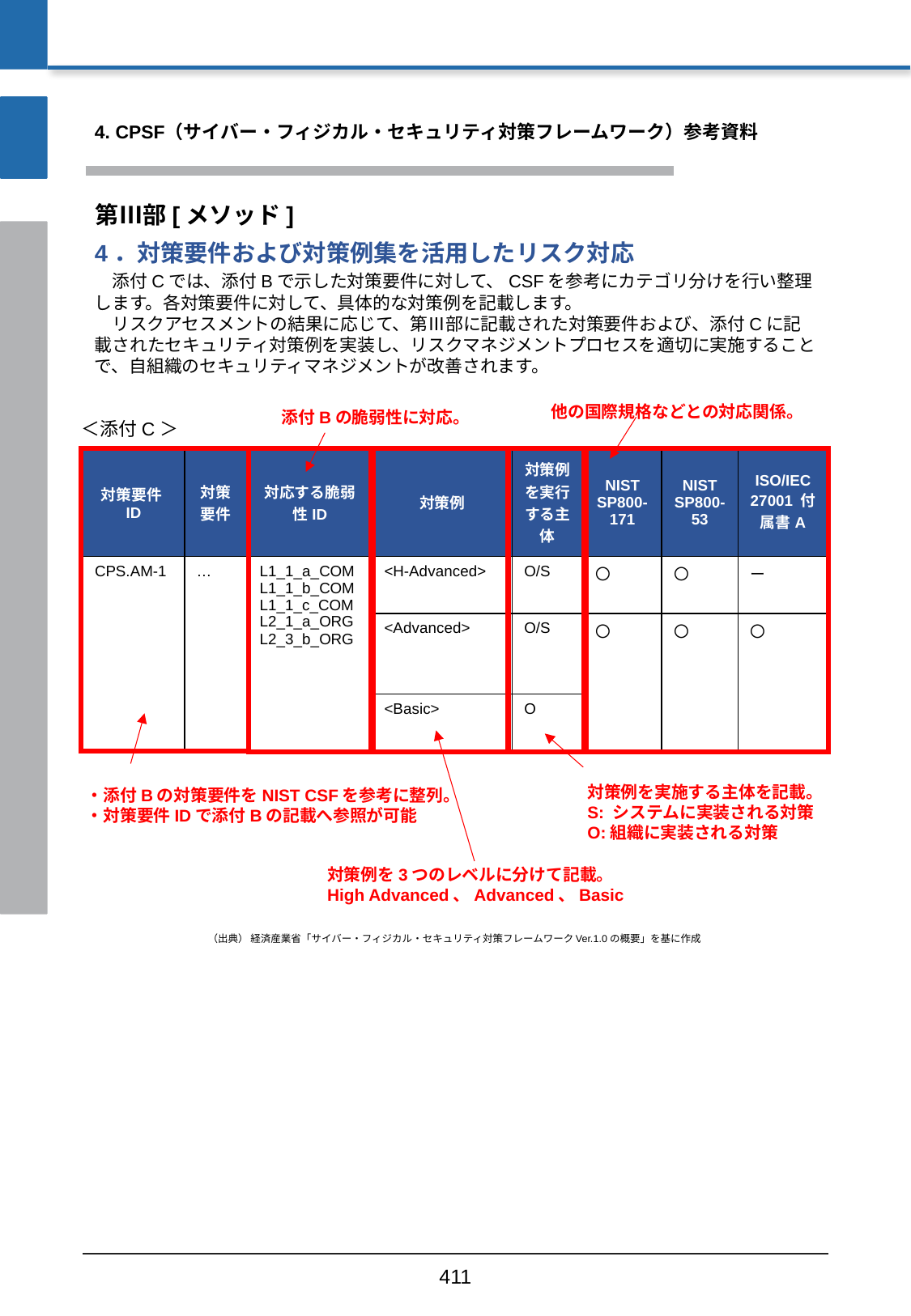

4. CPSF（サイバー・フィジカル・セキュリティ対策フレームワーク）参考資料
第Ⅲ部[メソッド]
4．対策要件および対策例集を活用したリスク対応
　添付Cでは、添付Bで示した対策要件に対して、CSFを参考にカテゴリ分けを行い整理します。各対策要件に対して、具体的な対策例を記載します。
　リスクアセスメントの結果に応じて、第Ⅲ部に記載された対策要件および、添付Cに記載されたセキュリティ対策例を実装し、リスクマネジメントプロセスを適切に実施することで、自組織のセキュリティマネジメントが改善されます。
他の国際規格などとの対応関係。
添付Bの脆弱性に対応。
＜添付C＞

| 対策要件ID | 対策要件 | 対応する脆弱性ID | 対策例 | 対策例を実行する主体 | NIST SP800-171 | NIST SP800-53 | ISO/IEC 27001 付属書A |
| --- | --- | --- | --- | --- | --- | --- | --- |
| CPS.AM-1 | … | L1\_1\_a\_COM L1\_1\_b\_COM L1\_1\_c\_COM L2\_1\_a\_ORG L2\_3\_b\_ORG | <H-Advanced> | O/S | 〇 | 〇 | ー |
|  |  |  | <Advanced> | O/S | 〇 | 〇 | 〇 |
|  |  |  | <Basic> | O |  |  |  |

・添付Bの対策要件をNIST CSFを参考に整列。
・対策要件IDで添付Bの記載へ参照が可能
対策例を実施する主体を記載。
S: システムに実装される対策
O:組織に実装される対策
対策例を3つのレベルに分けて記載。
High Advanced、Advanced、Basic
（出典） 経済産業省「サイバー・フィジカル・セキュリティ対策フレームワークVer.1.0の概要」を基に作成
411